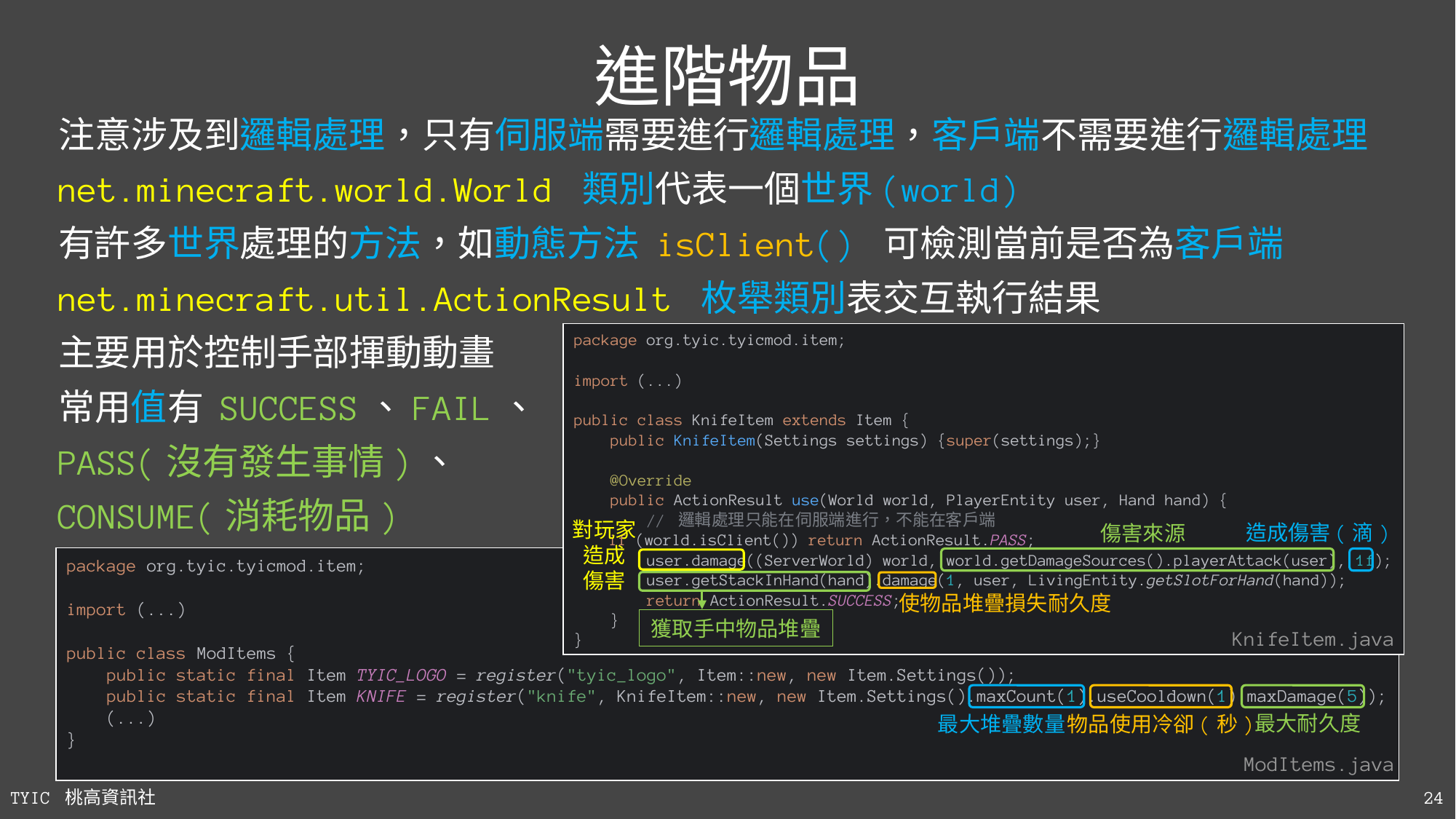

# 進階物品
注意涉及到邏輯處理，只有伺服端需要進行邏輯處理，客戶端不需要進行邏輯處理
net.minecraft.world.World 類別代表一個世界(world)
有許多世界處理的方法，如動態方法 isClient() 可檢測當前是否為客戶端
net.minecraft.util.ActionResult 枚舉類別表交互執行結果
主要用於控制手部揮動動畫
常用值有 SUCCESS、FAIL、
PASS(沒有發生事情)、
CONSUME(消耗物品)
package org.tyic.tyicmod.item;
import (...)
public class KnifeItem extends Item {
    public KnifeItem(Settings settings) {super(settings);}
    @Override
    public ActionResult use(World world, PlayerEntity user, Hand hand) {
        // 邏輯處理只能在伺服端進行，不能在客戶端
        if (world.isClient()) return ActionResult.PASS;
        user.damage((ServerWorld) world, world.getDamageSources().playerAttack(user), 1f);
        user.getStackInHand(hand).damage(1, user, LivingEntity.getSlotForHand(hand));
        return ActionResult.SUCCESS;
    }
}
KnifeItem.java
對玩家
造成
傷害
造成傷害(滴)
傷害來源

使物品堆疊損失耐久度
獲取手中物品堆疊
package org.tyic.tyicmod.item;
import (...)

public class ModItems {
    public static final Item TYIC_LOGO = register("tyic_logo", Item::new, new Item.Settings());
    public static final Item KNIFE = register("knife", KnifeItem::new, new Item.Settings().maxCount(1).useCooldown(1).maxDamage(5));
    (...)
}

ModItems.java

最大耐久度
物品使用冷卻(秒)
最大堆疊數量